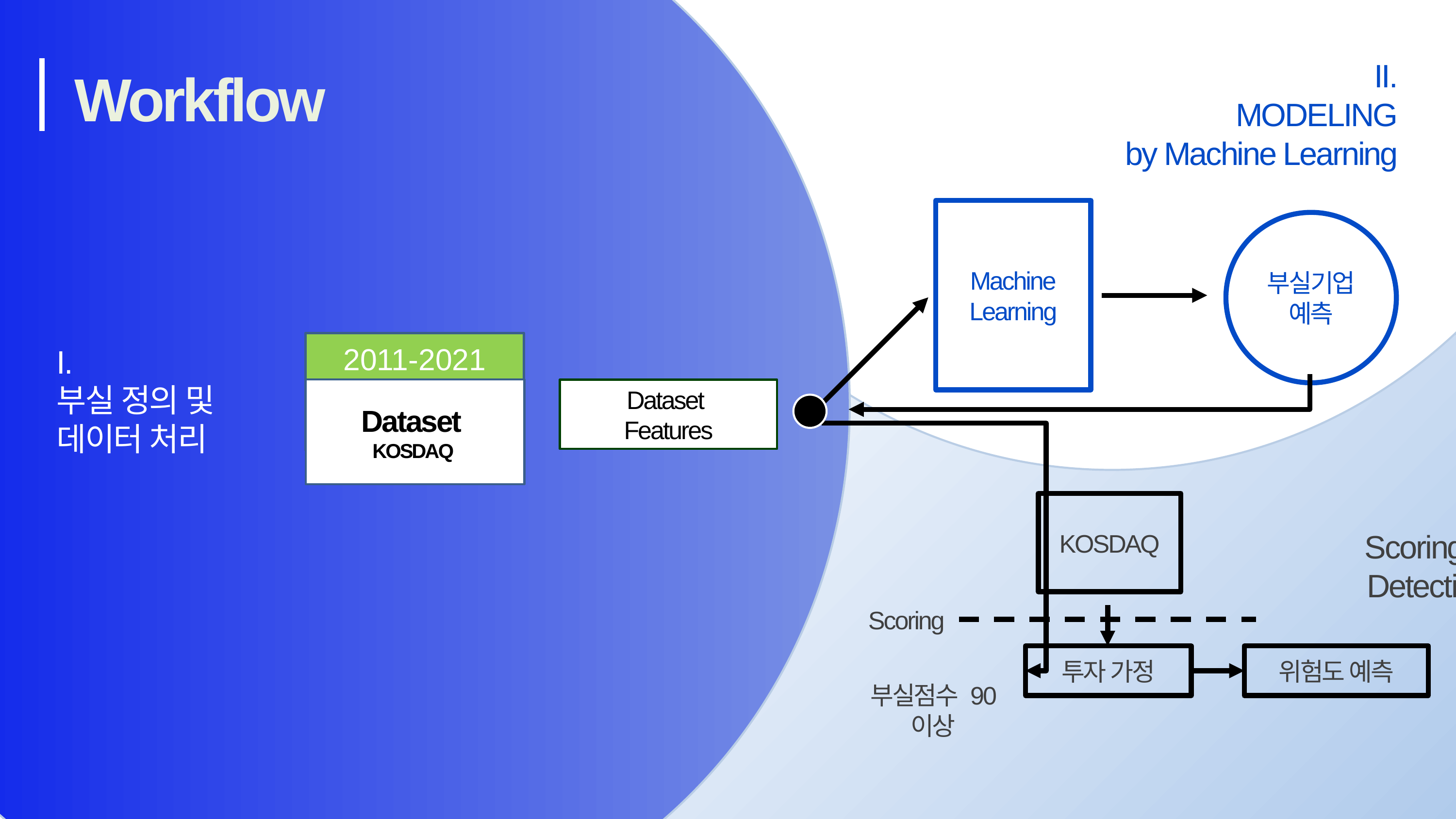

II.
MODELING
by Machine Learning
Workflow
Machine
Learning
부실기업
예측

2011-2021
Dataset
KOSDAQ
I.
부실 정의 및
데이터 처리
Dataset
Features

III.
Scoring & Detection
KOSDAQ
Scoring
투자 가정
위험도 예측
부실점수 90 이상